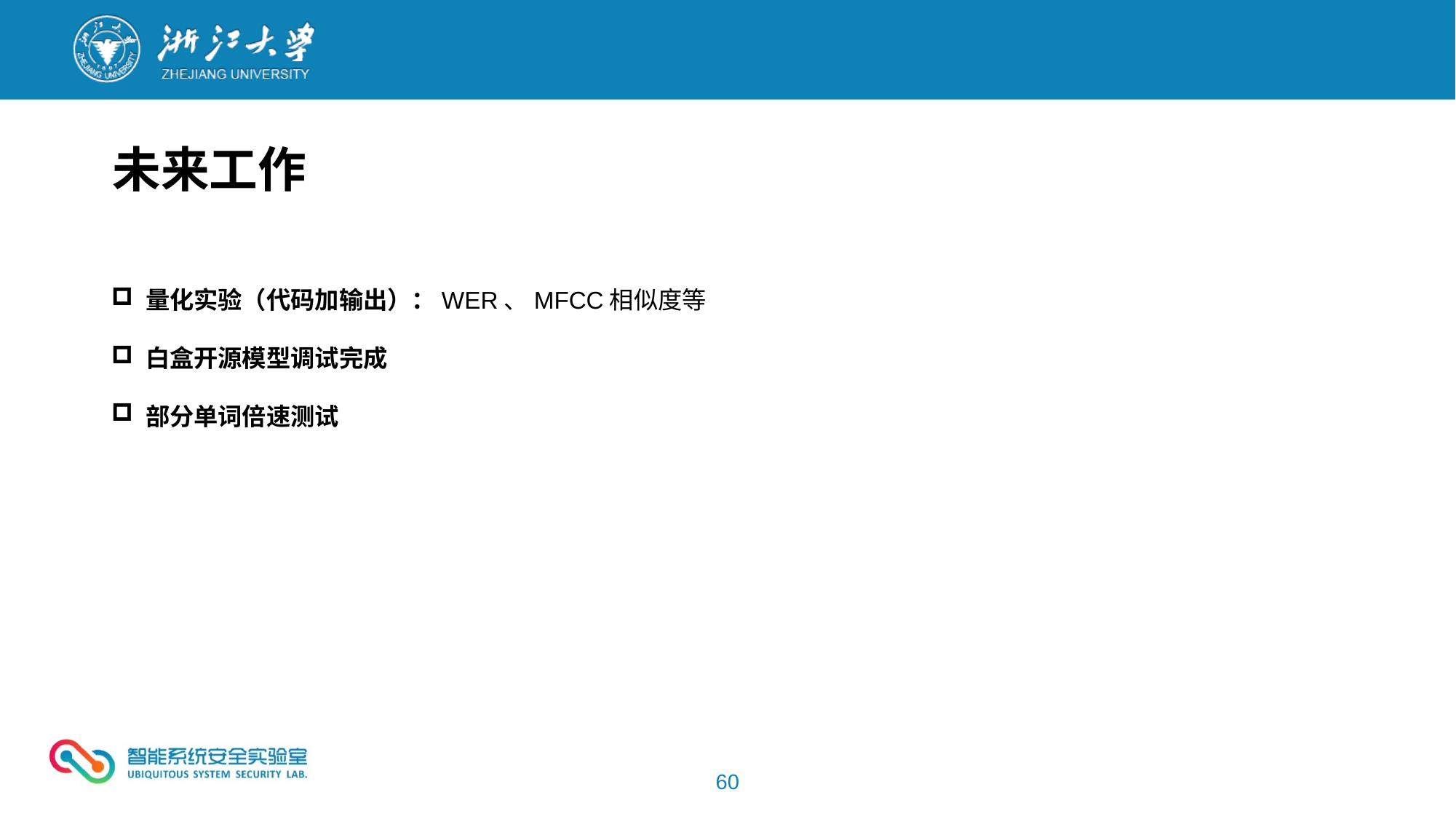

未来工作
量化实验（代码加输出）：WER、MFCC相似度等
白盒开源模型调试完成
部分单词倍速测试